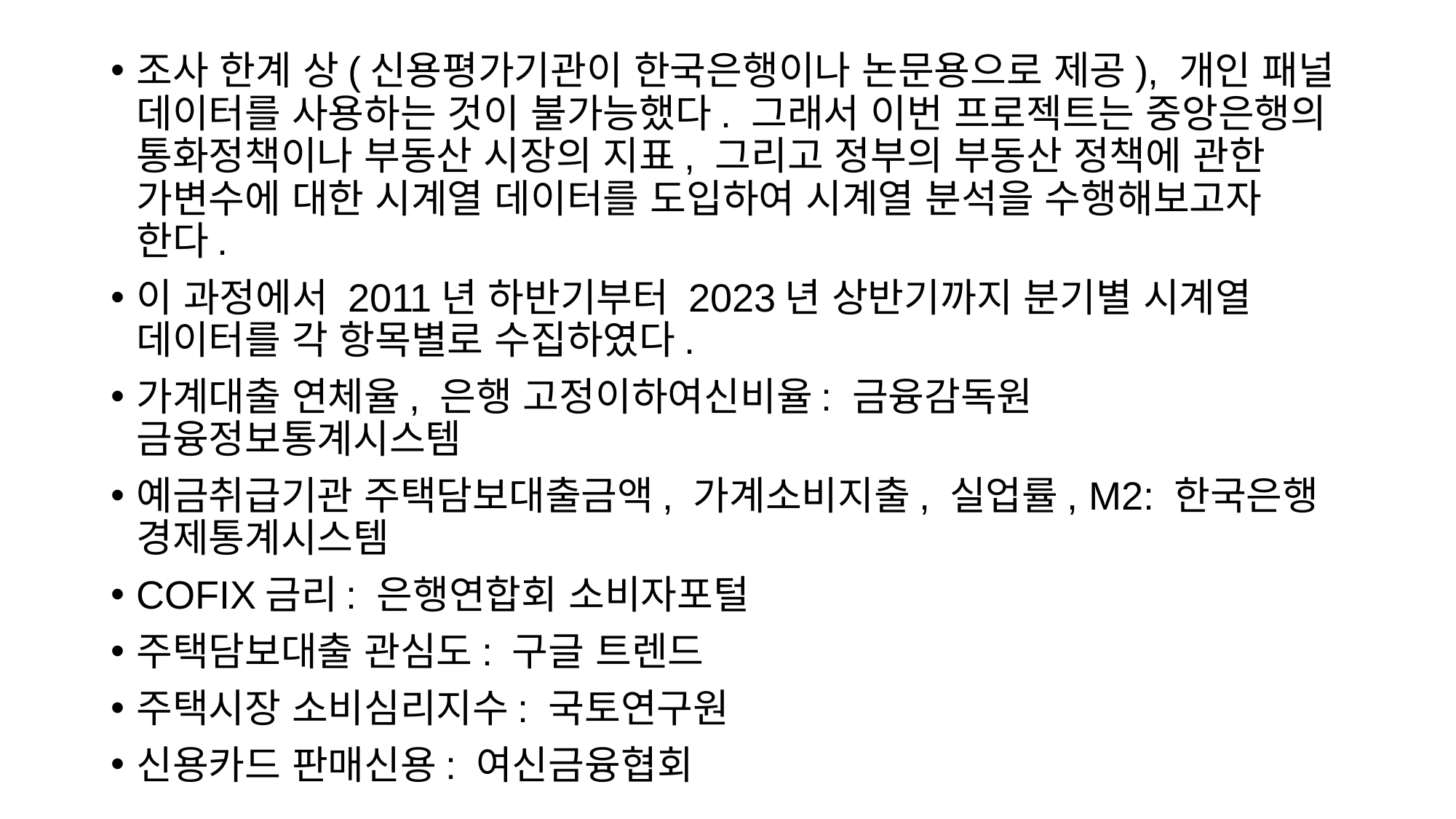

조사 한계 상(신용평가기관이 한국은행이나 논문용으로 제공), 개인 패널 데이터를 사용하는 것이 불가능했다. 그래서 이번 프로젝트는 중앙은행의 통화정책이나 부동산 시장의 지표, 그리고 정부의 부동산 정책에 관한 가변수에 대한 시계열 데이터를 도입하여 시계열 분석을 수행해보고자 한다.
이 과정에서 2011년 하반기부터 2023년 상반기까지 분기별 시계열 데이터를 각 항목별로 수집하였다.
가계대출 연체율, 은행 고정이하여신비율: 금융감독원 금융정보통계시스템
예금취급기관 주택담보대출금액, 가계소비지출, 실업률, M2: 한국은행 경제통계시스템
COFIX금리: 은행연합회 소비자포털
주택담보대출 관심도: 구글 트렌드
주택시장 소비심리지수: 국토연구원
신용카드 판매신용: 여신금융협회